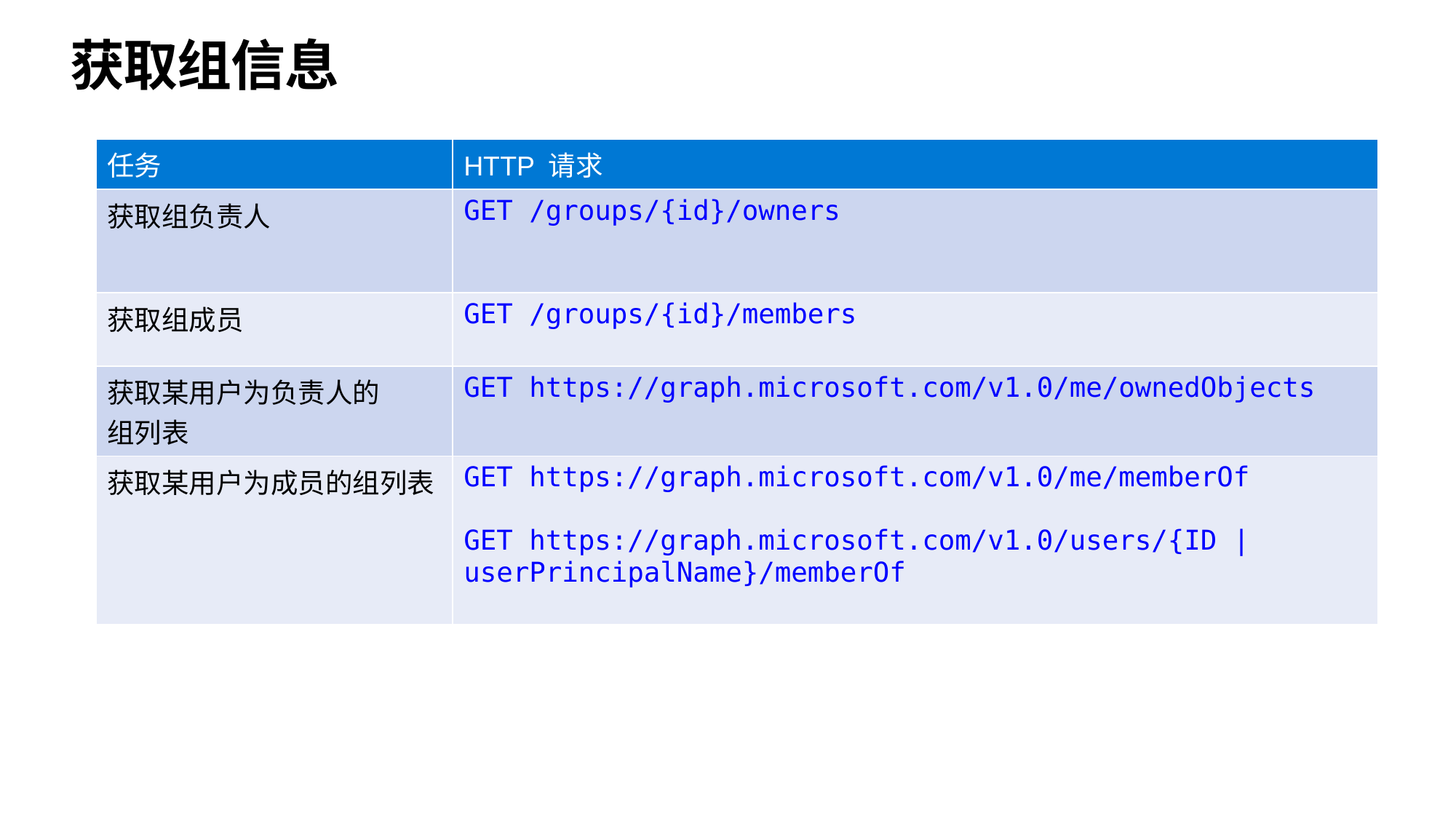

# 获取组信息
| 任务 | HTTP 请求 |
| --- | --- |
| 获取组负责人 | GET /groups/{id}/owners |
| 获取组成员 | GET /groups/{id}/members |
| 获取某用户为负责人的 组列表 | GET https://graph.microsoft.com/v1.0/me/ownedObjects |
| 获取某用户为成员的组列表 | GET https://graph.microsoft.com/v1.0/me/memberOf GET https://graph.microsoft.com/v1.0/users/{ID | userPrincipalName}/memberOf |